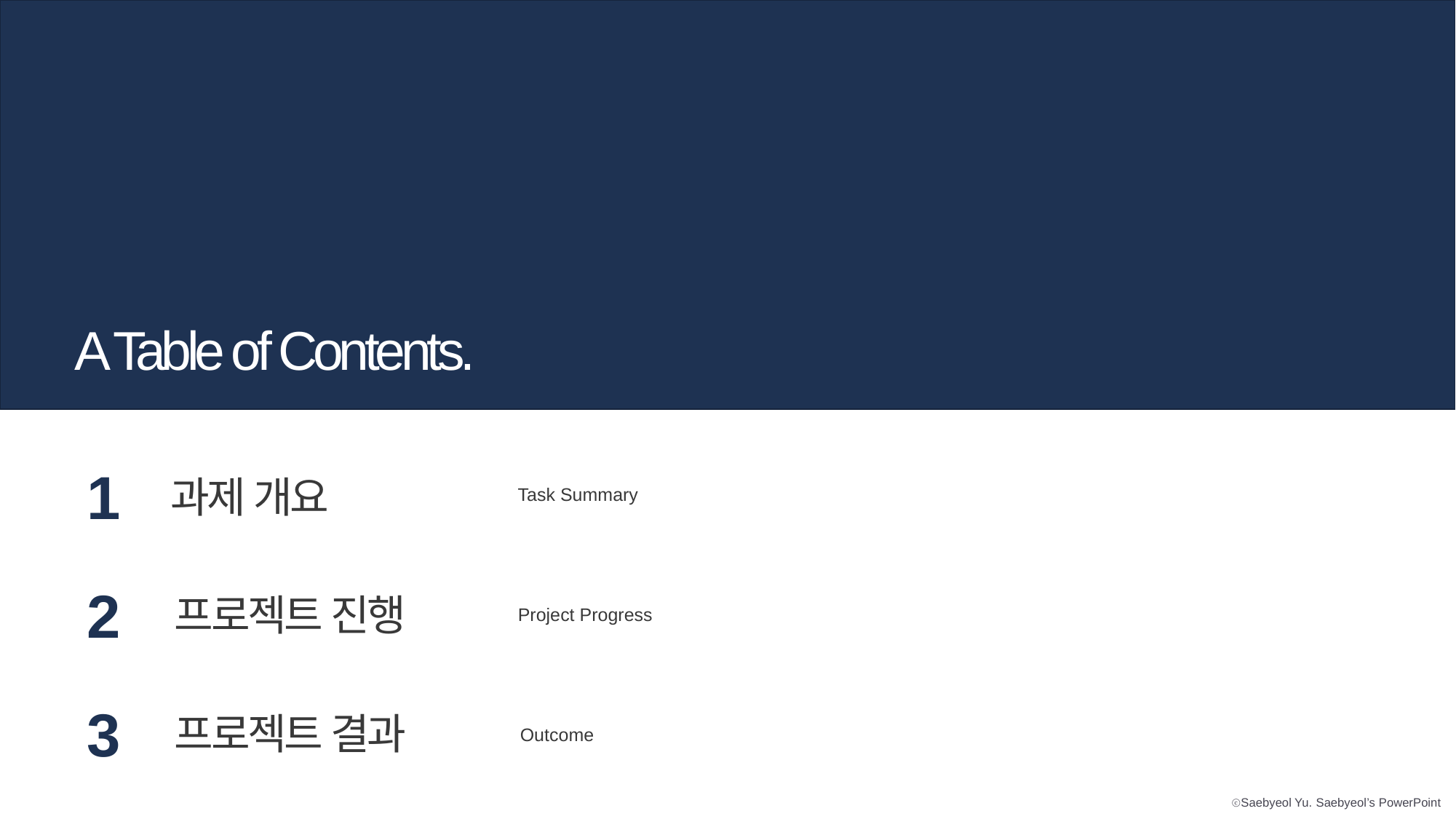

A Table of Contents.
1
과제 개요
Task Summary
2
프로젝트 진행
Project Progress
3
프로젝트 결과
Outcome